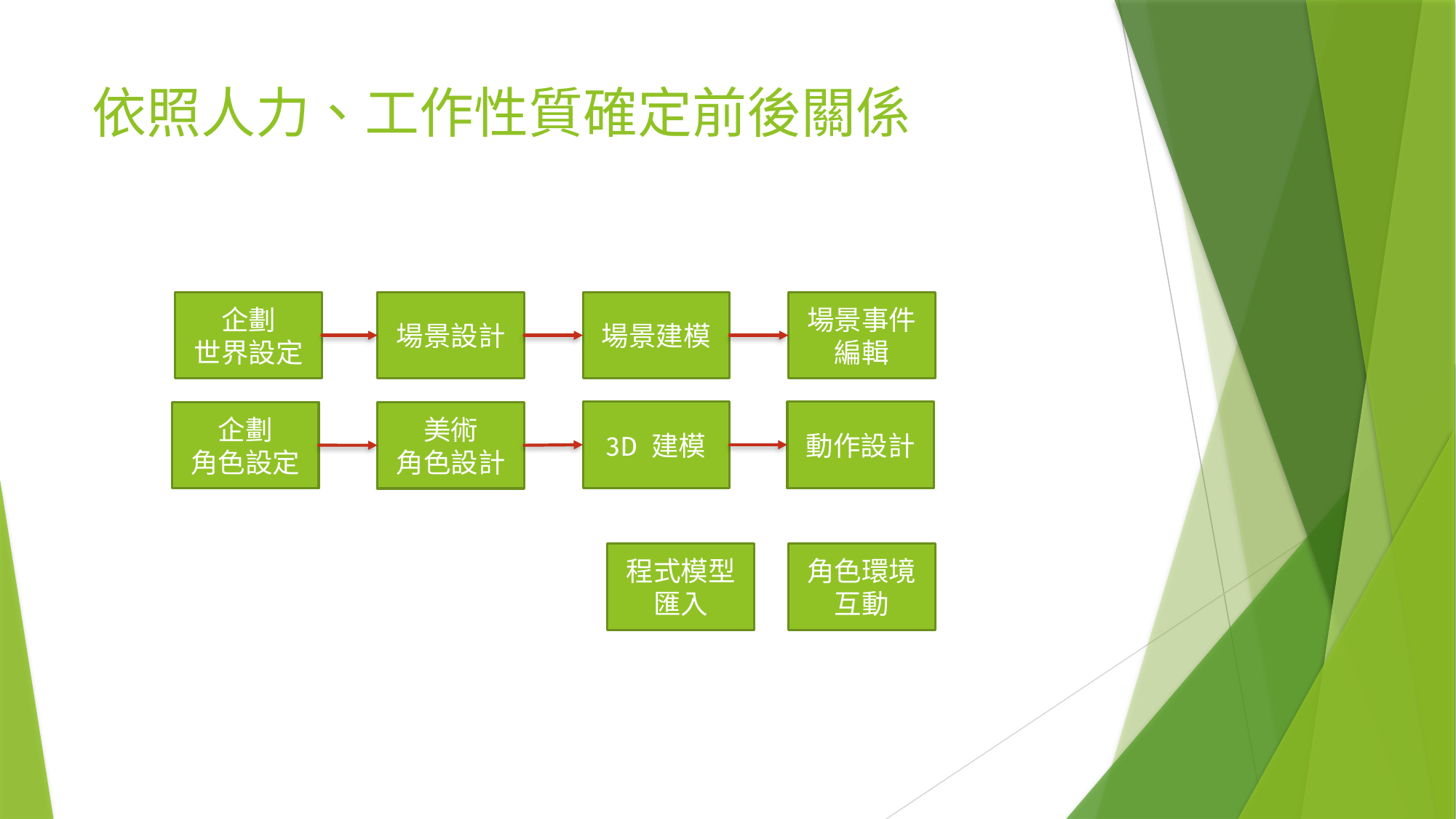

# 依照人力、工作性質確定前後關係
企劃
世界設定
場景設計
場景建模
場景事件編輯
3D 建模
動作設計
企劃
角色設定
美術
角色設計
程式模型匯入
角色環境互動